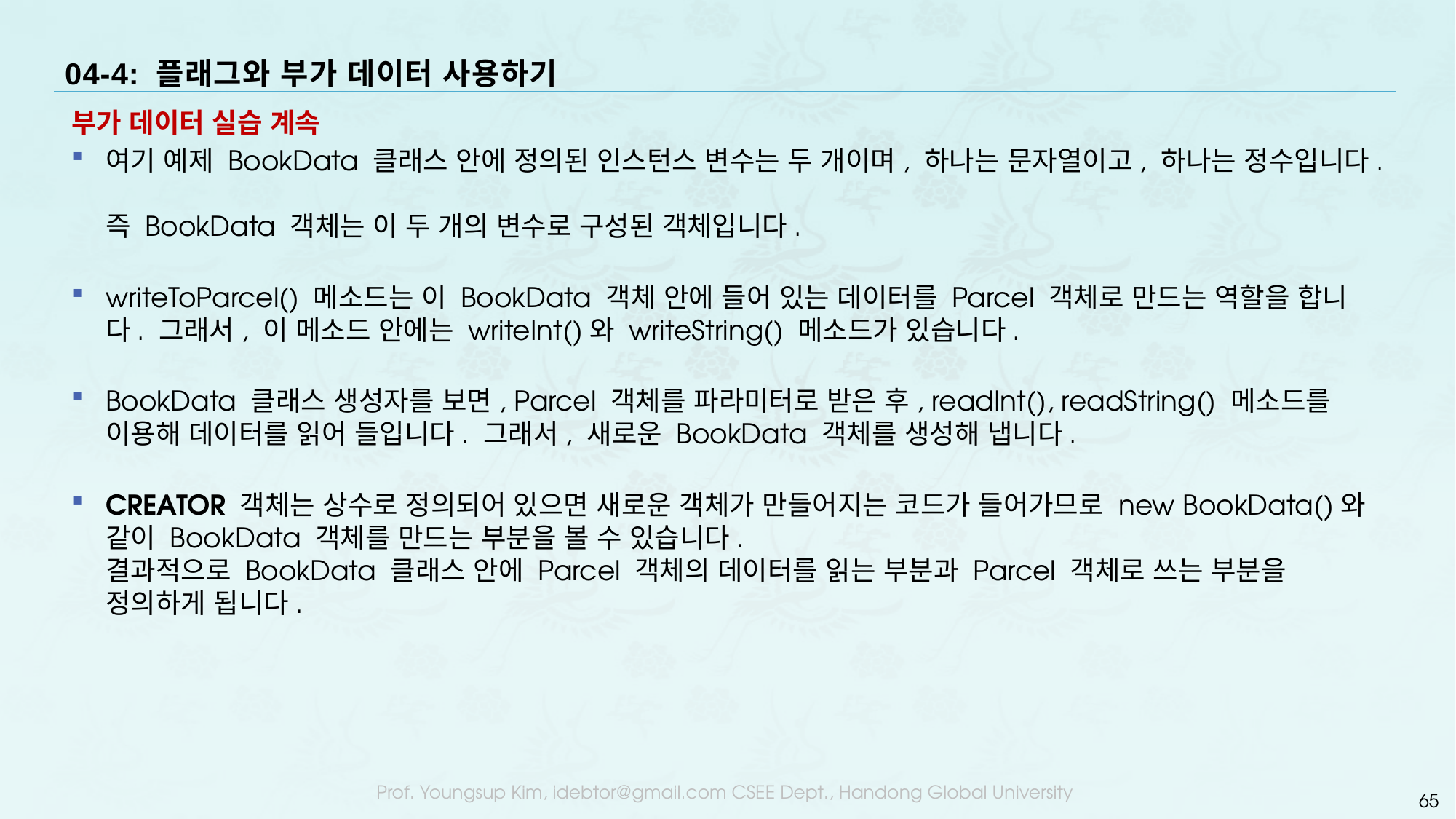

# 04-4: 플래그와 부가 데이터 사용하기
부가 데이터 실습 계속
여기 예제 BookData 클래스 안에 정의된 인스턴스 변수는 두 개이며, 하나는 문자열이고, 하나는 정수입니다.
즉 BookData 객체는 이 두 개의 변수로 구성된 객체입니다.
writeToParcel() 메소드는 이 BookData 객체 안에 들어 있는 데이터를 Parcel 객체로 만드는 역할을 합니다. 그래서, 이 메소드 안에는 writeInt()와 writeString() 메소드가 있습니다.
BookData 클래스 생성자를 보면, Parcel 객체를 파라미터로 받은 후, readInt(), readString() 메소드를 이용해 데이터를 읽어 들입니다. 그래서, 새로운 BookData 객체를 생성해 냅니다.
CREATOR 객체는 상수로 정의되어 있으면 새로운 객체가 만들어지는 코드가 들어가므로 new BookData()와 같이 BookData 객체를 만드는 부분을 볼 수 있습니다.
결과적으로 BookData 클래스 안에 Parcel 객체의 데이터를 읽는 부분과 Parcel 객체로 쓰는 부분을 정의하게 됩니다.

65